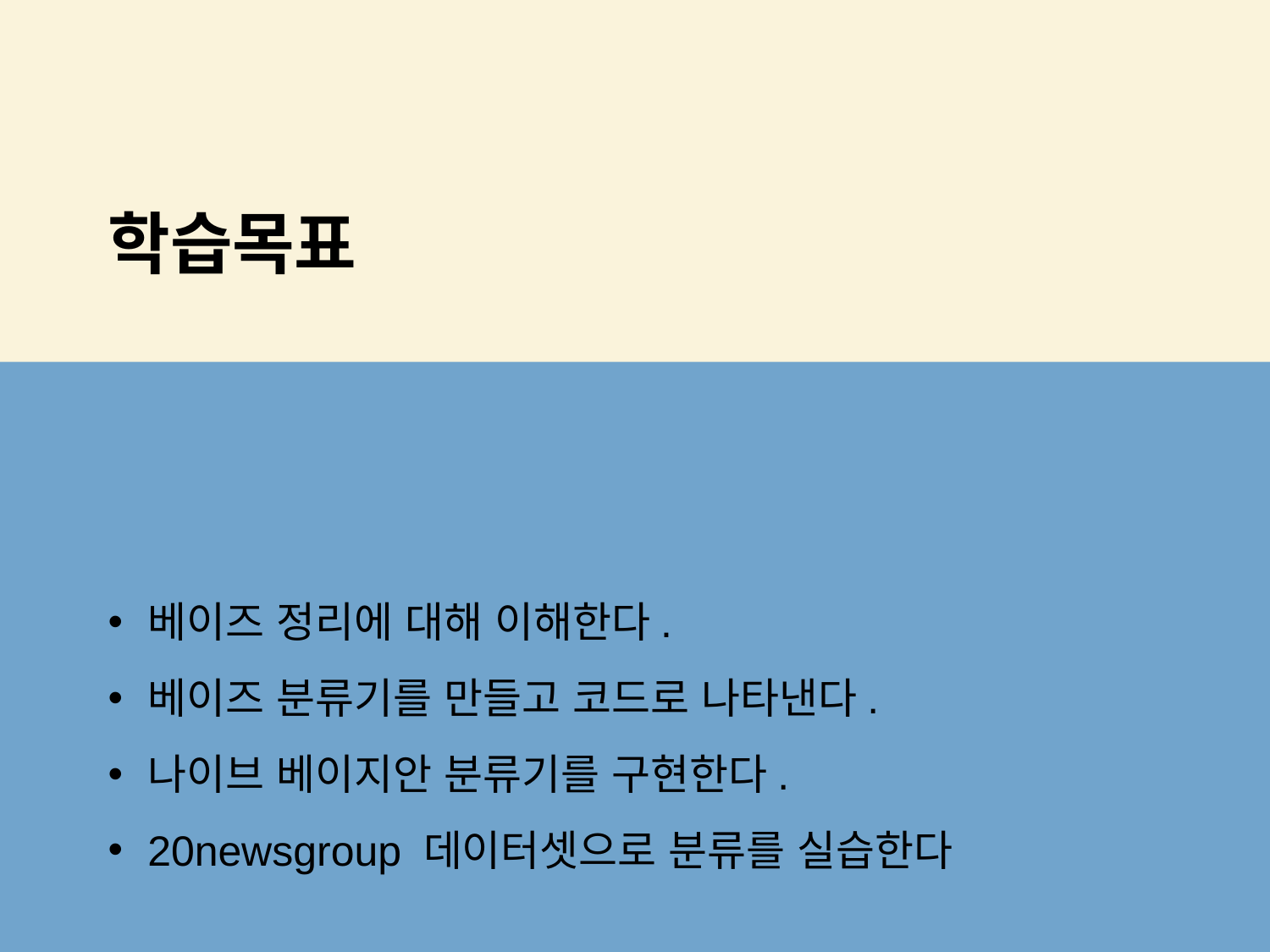

# 학습목표
베이즈 정리에 대해 이해한다.
베이즈 분류기를 만들고 코드로 나타낸다.
나이브 베이지안 분류기를 구현한다.
20newsgroup 데이터셋으로 분류를 실습한다